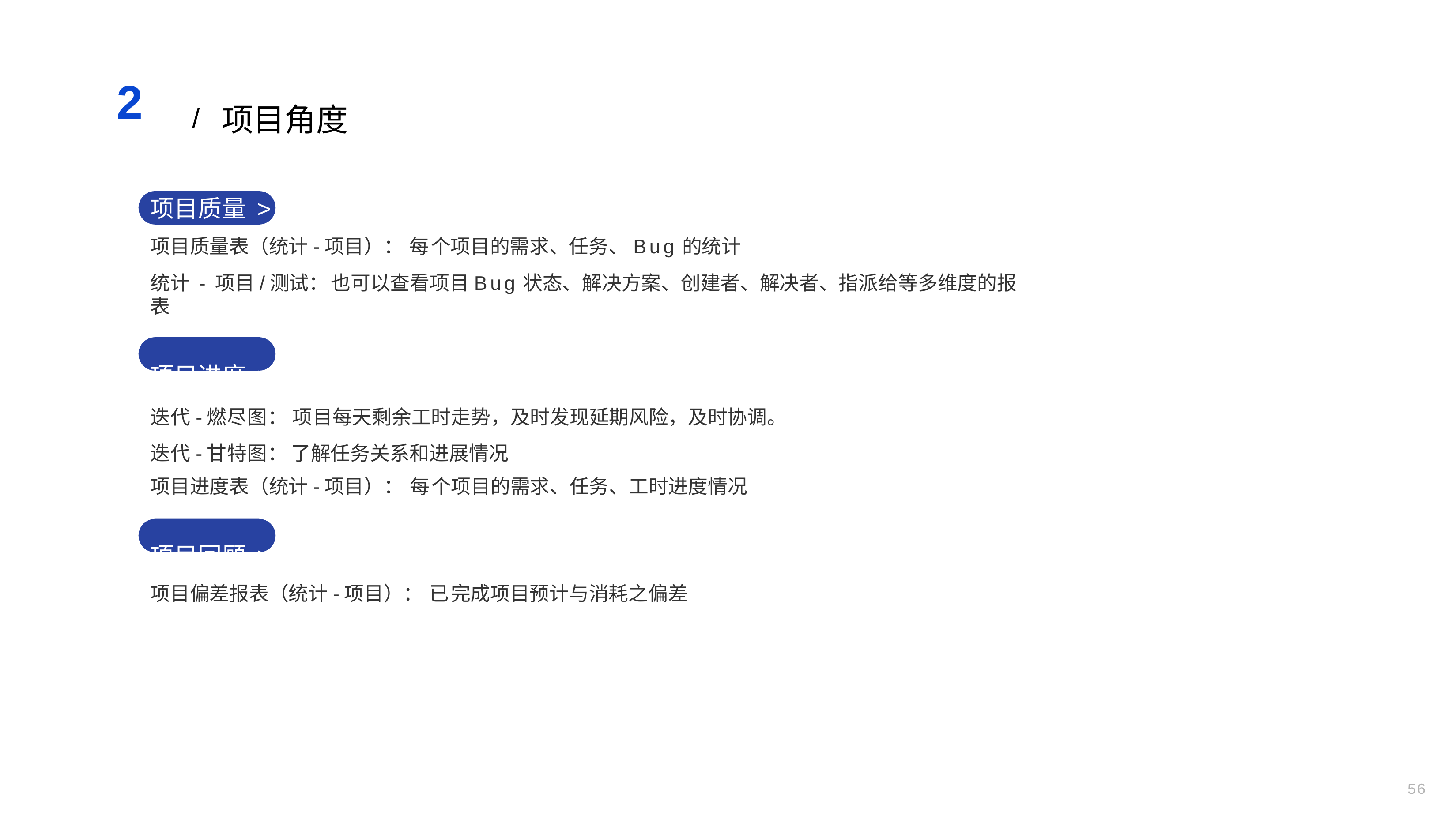

# 2
项目角度
/
项目质量 >
项目质量表（统计-项目）： 每个项目的需求、任务、Bug的统计
统计 - 项目/测试： 也可以查看项目Bug状态、解决方案、创建者、解决者、指派给等多维度的报表

项目进度 >
迭代-燃尽图： 项目每天剩余工时走势，及时发现延期风险，及时协调。迭代-甘特图： 了解任务关系和进展情况
项目进度表（统计-项目）： 每个项目的需求、任务、工时进度情况

项目回顾 >
项目偏差报表（统计-项目）： 已完成项目预计与消耗之偏差

56